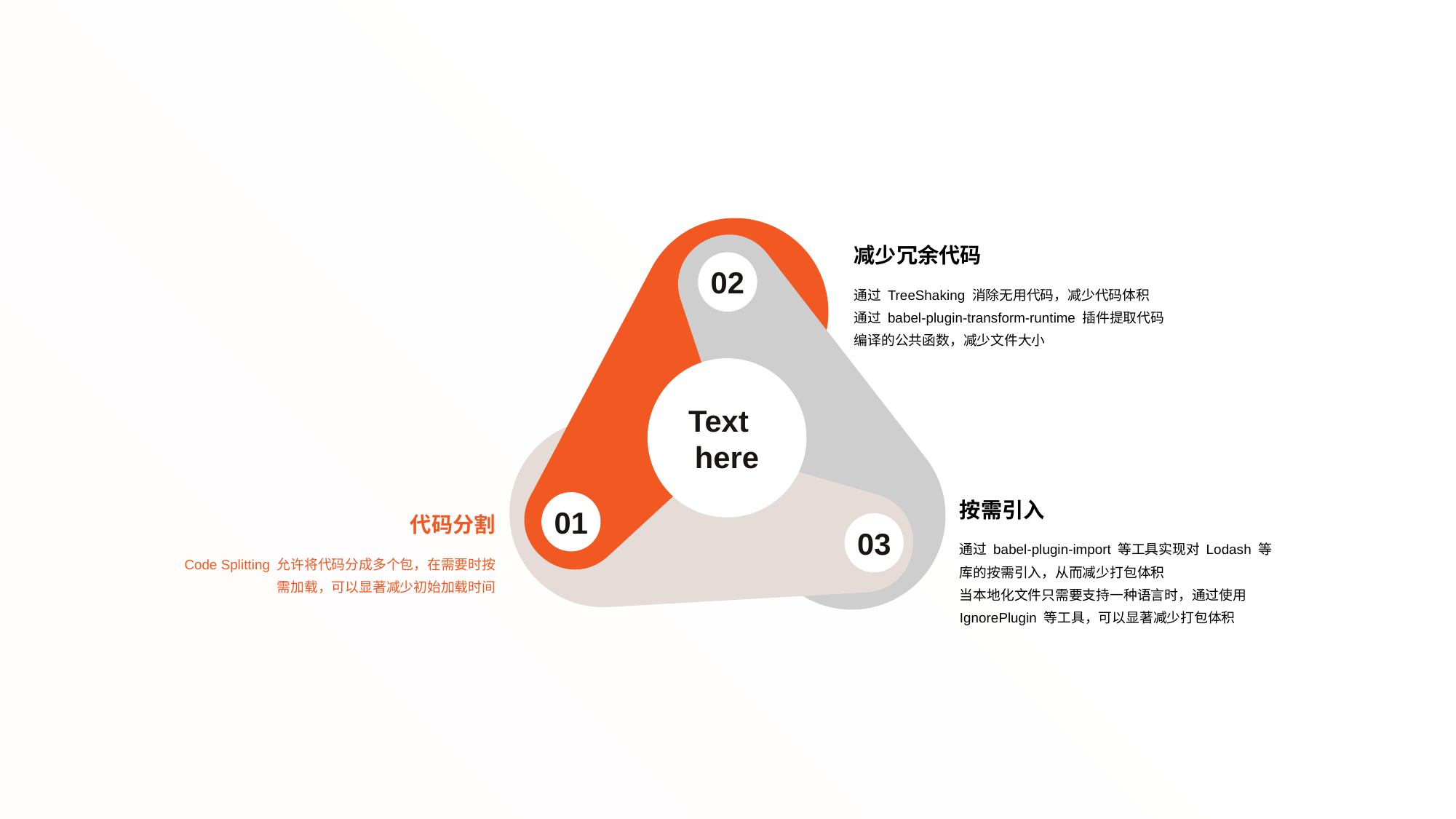

减少冗余代码
02
通过 TreeShaking 消除无用代码，减少代码体积
通过 babel-plugin-transform-runtime 插件提取代码编译的公共函数，减少文件大小
Text   here

按需引入
01
代码分割
03
通过 babel-plugin-import 等工具实现对 Lodash 等库的按需引入，从而减少打包体积
当本地化文件只需要支持一种语言时，通过使用 IgnorePlugin 等工具，可以显著减少打包体积
Code Splitting 允许将代码分成多个包，在需要时按需加载，可以显著减少初始加载时间